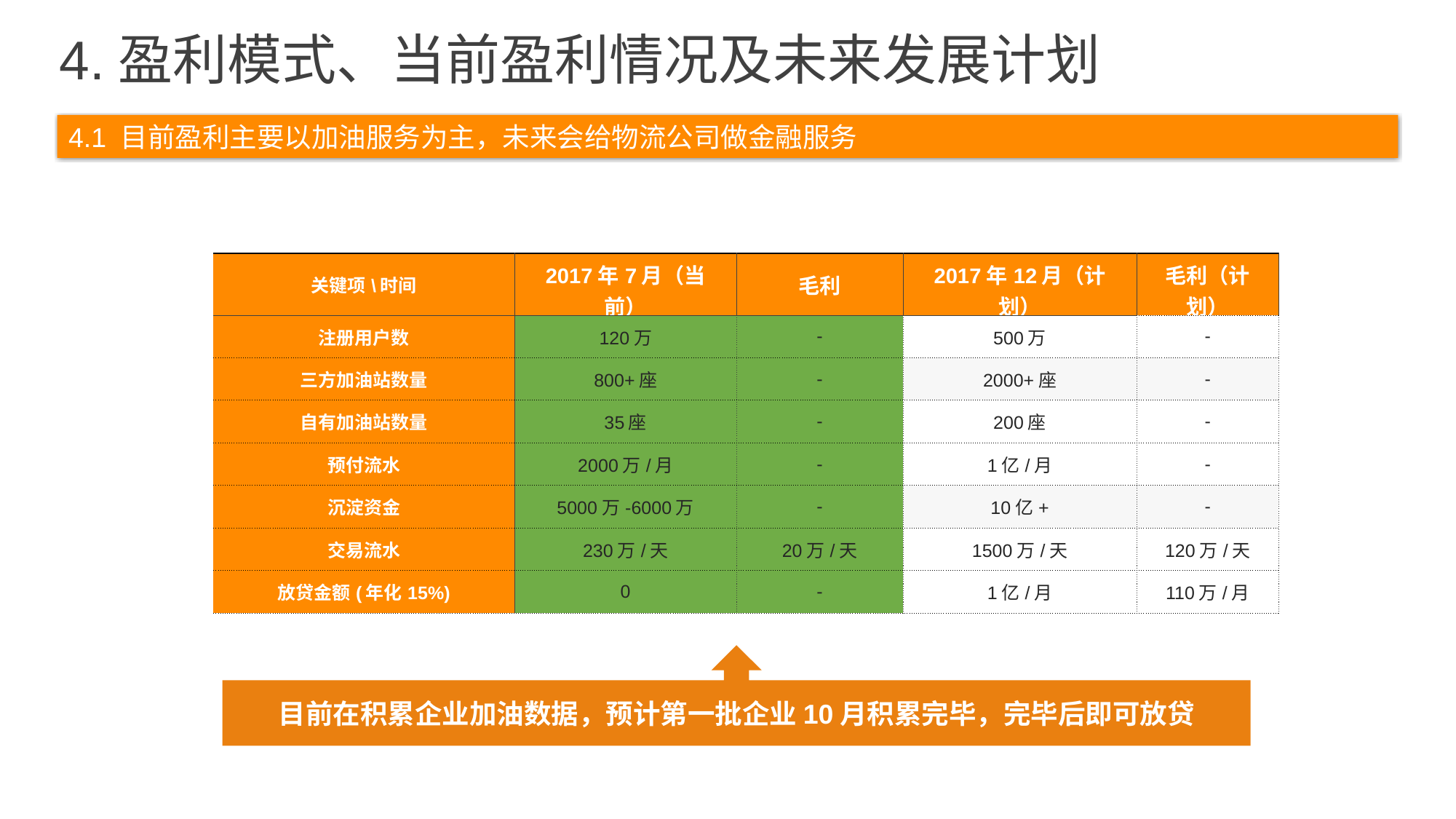

4.盈利模式、当前盈利情况及未来发展计划

4.1 目前盈利主要以加油服务为主，未来会给物流公司做金融服务
| 关键项\时间 | 2017年7月（当前） | 毛利 | 2017年12月（计划） | 毛利（计划） |
| --- | --- | --- | --- | --- |
| 注册用户数 | 120万 | - | 500万 | - |
| 三方加油站数量 | 800+座 | - | 2000+座 | - |
| 自有加油站数量 | 35座 | - | 200座 | - |
| 预付流水 | 2000万/月 | - | 1亿/月 | - |
| 沉淀资金 | 5000万-6000万 | - | 10亿+ | - |
| 交易流水 | 230万/天 | 20万/天 | 1500万/天 | 120万/天 |
| 放贷金额(年化15%) | 0 | - | 1亿/月 | 110万/月 |
合作方
合作方
目前在积累企业加油数据，预计第一批企业10月积累完毕，完毕后即可放贷